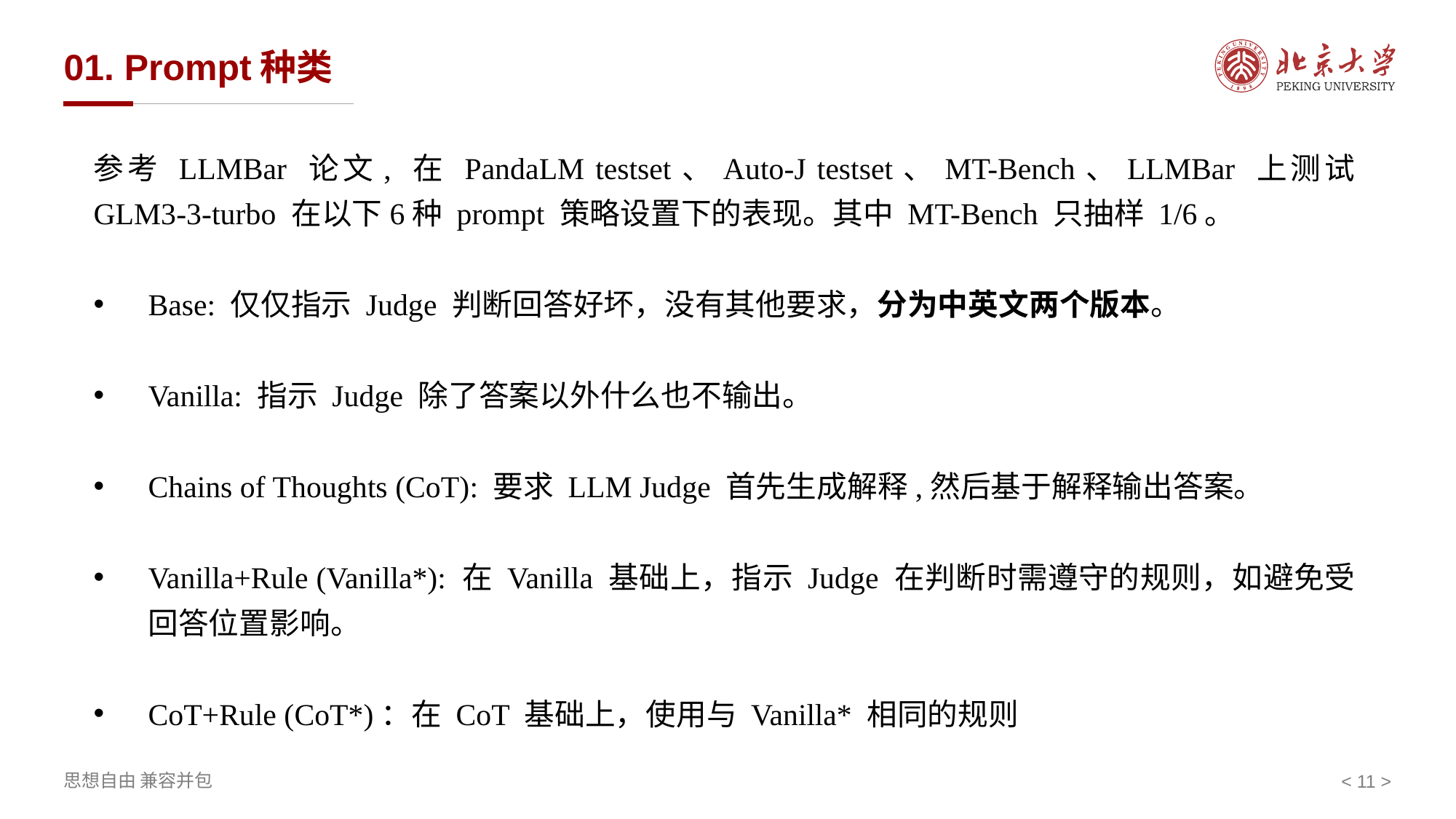

# 01. Prompt种类
参考 LLMBar 论文, 在 PandaLM testset、Auto-J testset、MT-Bench、LLMBar 上测试 GLM3-3-turbo 在以下6种 prompt 策略设置下的表现。其中 MT-Bench 只抽样 1/6。

Base: 仅仅指示 Judge 判断回答好坏，没有其他要求，分为中英文两个版本。

Vanilla: 指示 Judge 除了答案以外什么也不输出。

Chains of Thoughts (CoT): 要求 LLM Judge 首先生成解释,然后基于解释输出答案。

Vanilla+Rule (Vanilla*): 在 Vanilla 基础上，指示 Judge 在判断时需遵守的规则，如避免受回答位置影响。

CoT+Rule (CoT*)：在 CoT 基础上，使用与 Vanilla* 相同的规则
< 11 >